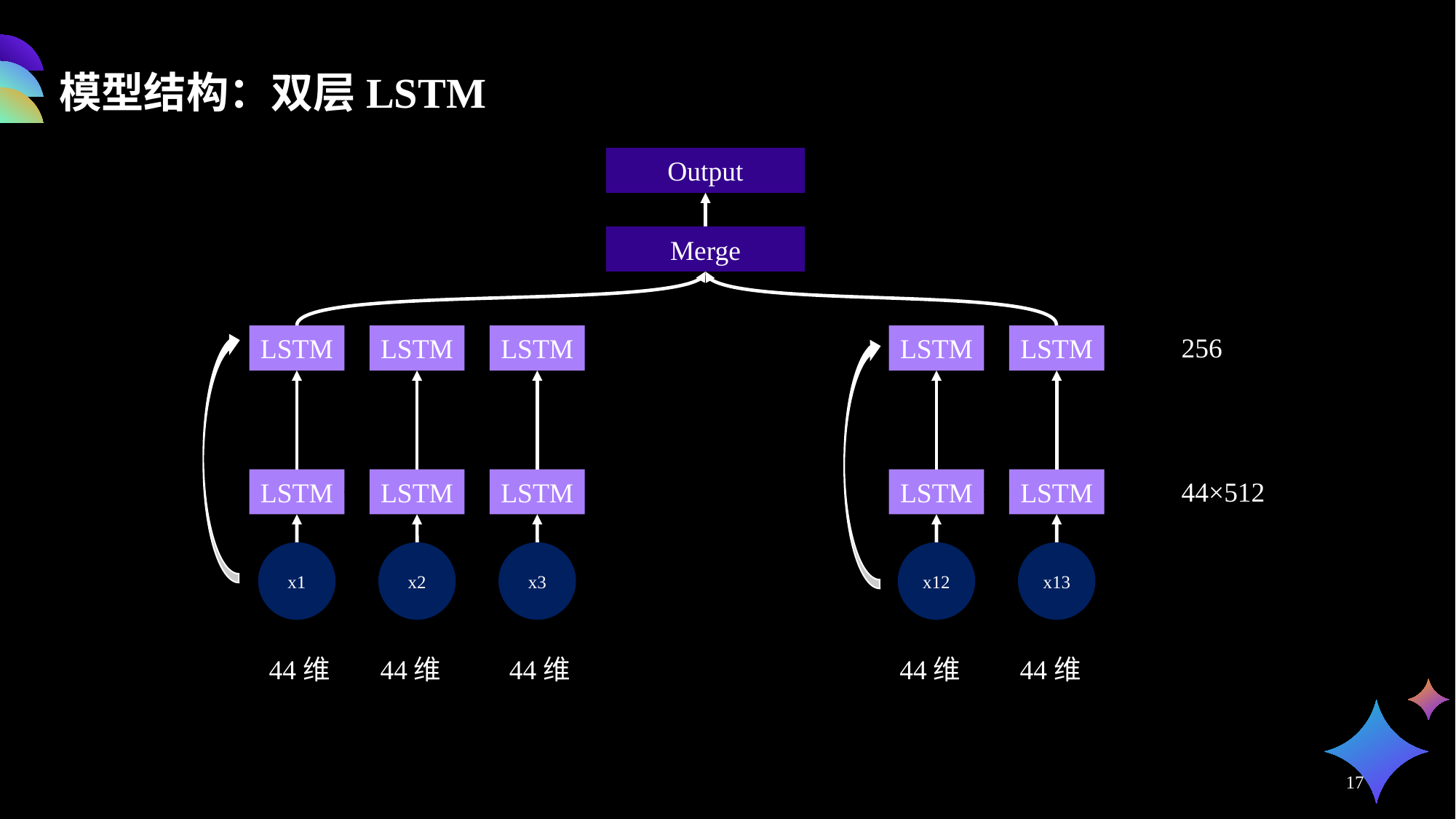

模型结构：双层LSTM
Output
Merge
LSTM
LSTM
LSTM
LSTM
LSTM
256

LSTM
LSTM
LSTM
LSTM
LSTM
44×512
x1
x2
x3
x12
x13
44维
44维
44维
44维
44维
17